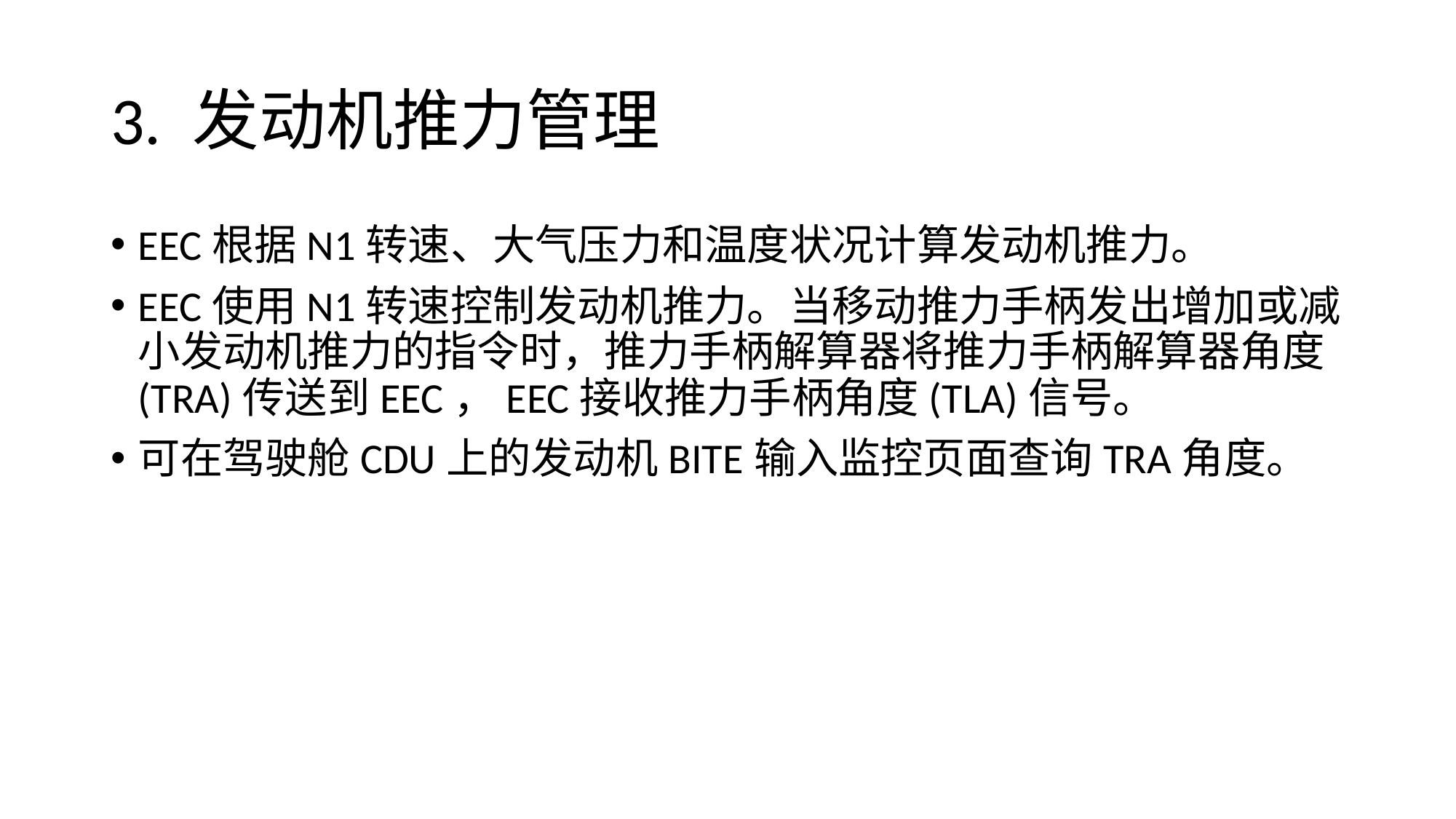

# 3. 发动机推力管理
EEC根据N1转速、大气压力和温度状况计算发动机推力。
EEC使用N1转速控制发动机推力。当移动推力手柄发出增加或减小发动机推力的指令时，推力手柄解算器将推力手柄解算器角度(TRA)传送到EEC，EEC接收推力手柄角度(TLA)信号。
可在驾驶舱CDU上的发动机BITE输入监控页面查询TRA角度。